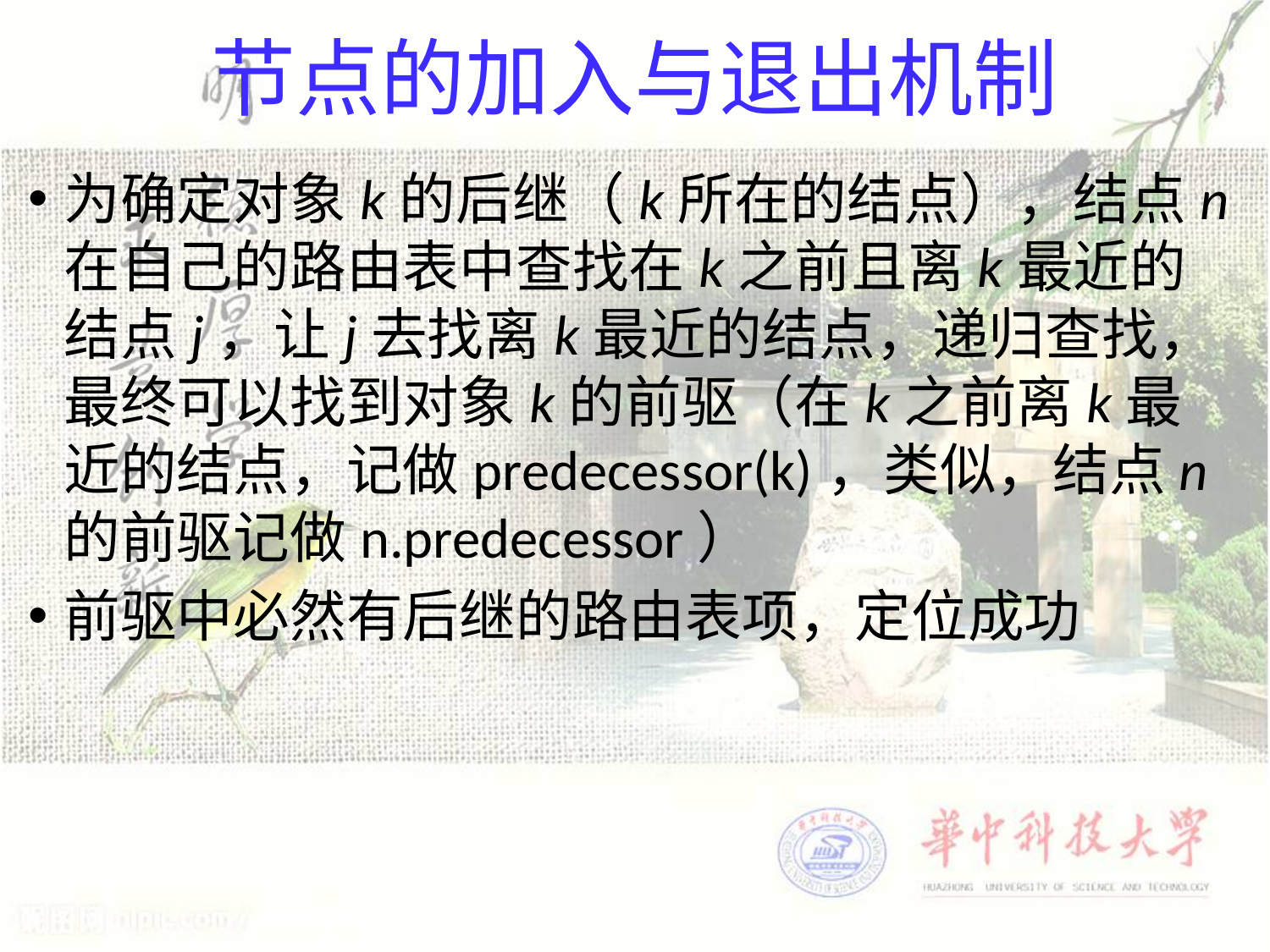

# 节点的加入与退出机制
为确定对象k的后继（k所在的结点），结点n在自己的路由表中查找在k之前且离k最近的结点j，让j去找离k最近的结点，递归查找，最终可以找到对象k的前驱（在k之前离k最近的结点，记做predecessor(k)，类似，结点n的前驱记做n.predecessor）
前驱中必然有后继的路由表项，定位成功